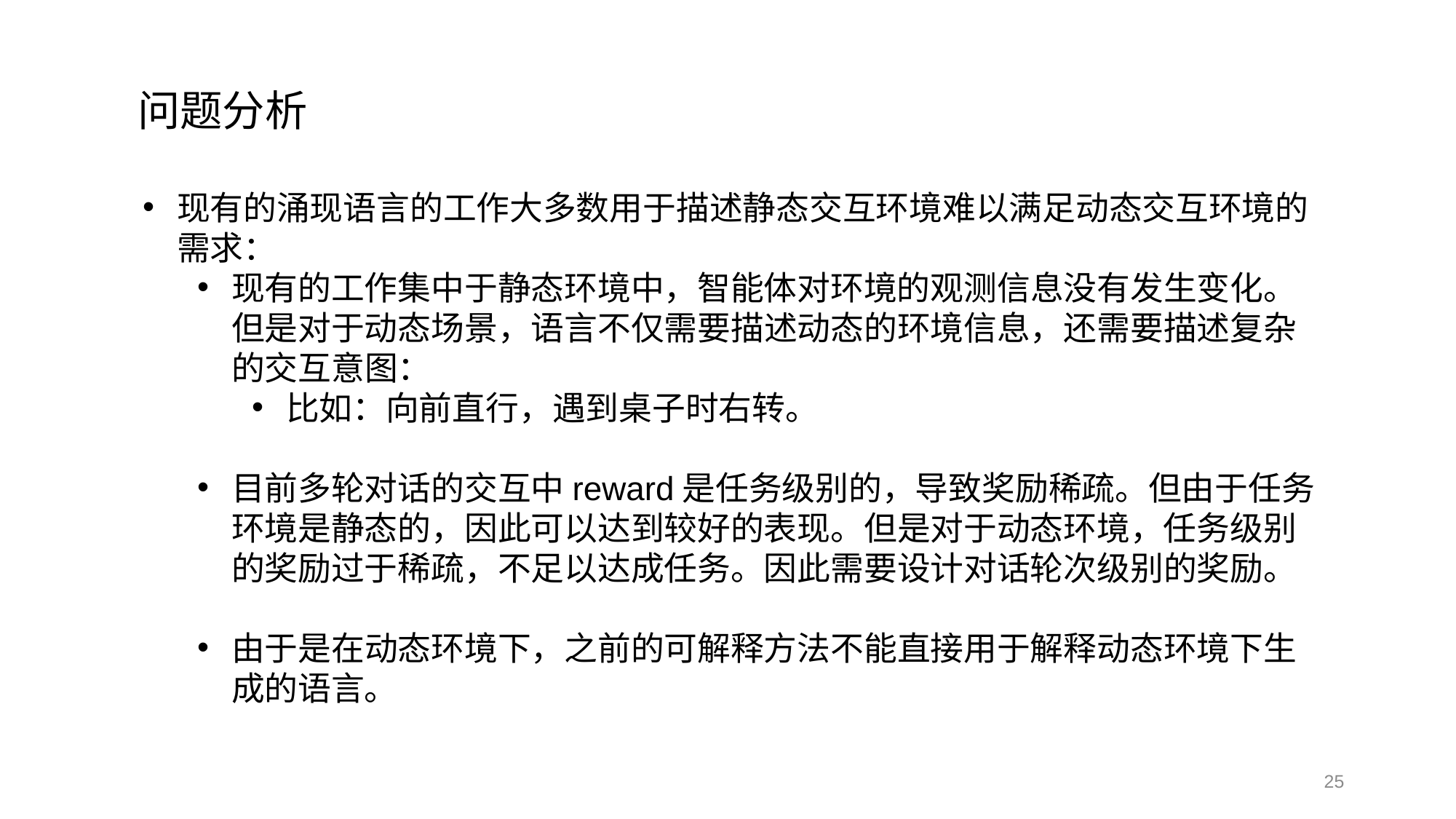

问题分析

现有的涌现语言的工作大多数用于描述静态交互环境难以满足动态交互环境的需求：
现有的工作集中于静态环境中，智能体对环境的观测信息没有发生变化。但是对于动态场景，语言不仅需要描述动态的环境信息，还需要描述复杂的交互意图：
比如：向前直行，遇到桌子时右转。

目前多轮对话的交互中reward是任务级别的，导致奖励稀疏。但由于任务环境是静态的，因此可以达到较好的表现。但是对于动态环境，任务级别的奖励过于稀疏，不足以达成任务。因此需要设计对话轮次级别的奖励。

由于是在动态环境下，之前的可解释方法不能直接用于解释动态环境下生成的语言。

25